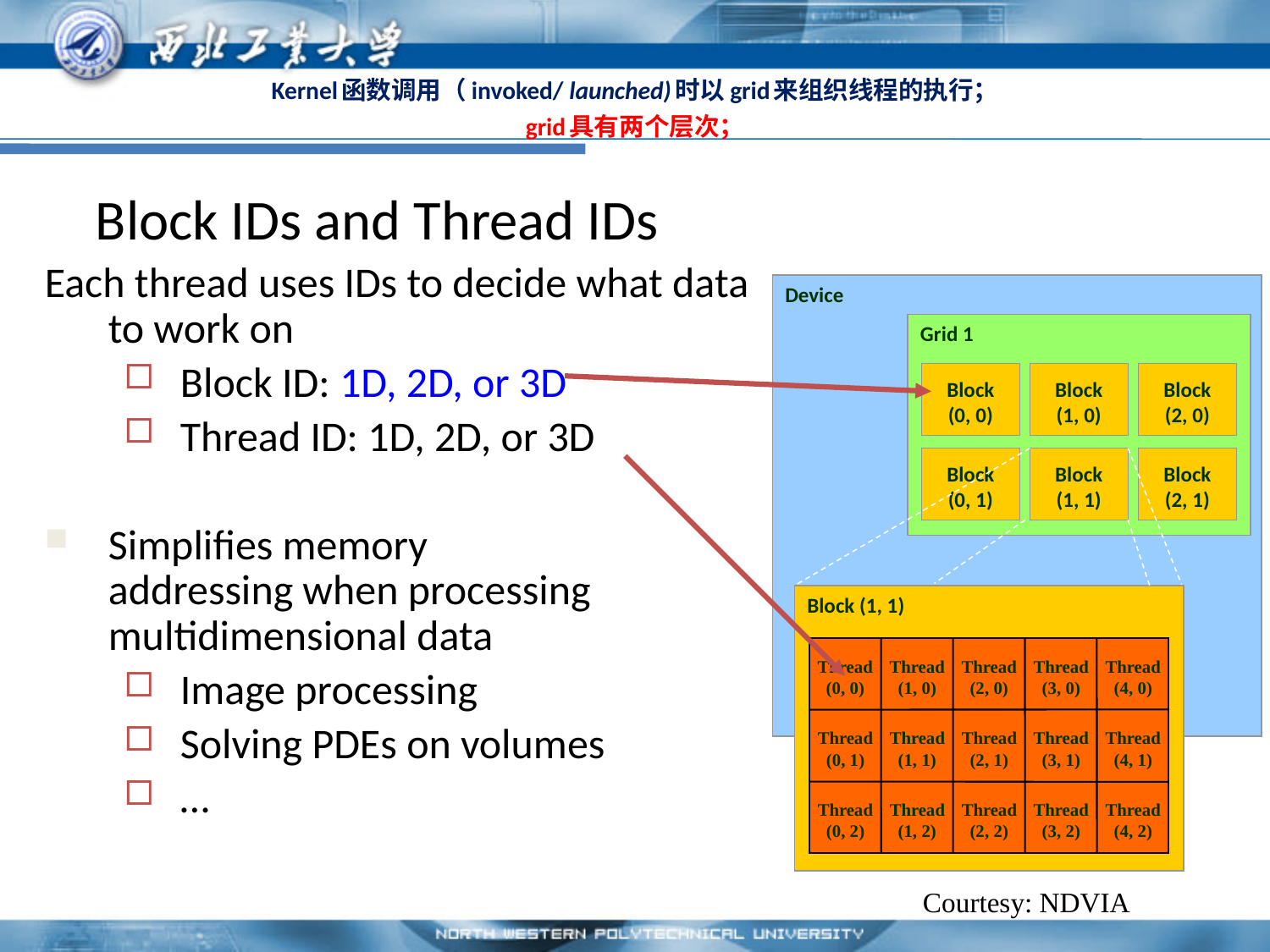

# Kernel函数调用（invoked/ launched)时以grid来组织线程的执行； grid具有两个层次；
    Block IDs and Thread IDs
Each thread uses IDs to decide what data to work on
Block ID: 1D, 2D, or 3D
Thread ID: 1D, 2D, or 3D

Simplifies memory
addressing when processing
multidimensional data
Image processing
Solving PDEs on volumes
…

Device
Grid 1
Block
(0, 0)
Block
(1, 0)
Block
(2, 0)
Block
(0, 1)
Block
(1, 1)
Block
(2, 1)

Block (1, 1)

Thread
(0, 0)
Thread
(1, 0)
Thread
(2, 0)
Thread
(3, 0)
Thread
(4, 0)
Thread
(0, 1)
Thread
(1, 1)
Thread
(2, 1)
Thread
(3, 1)
Thread
(4, 1)
Thread
(0, 2)
Thread
(1, 2)
Thread
(2, 2)
Thread
(3, 2)
Thread
(4, 2)

Courtesy: NDVIA